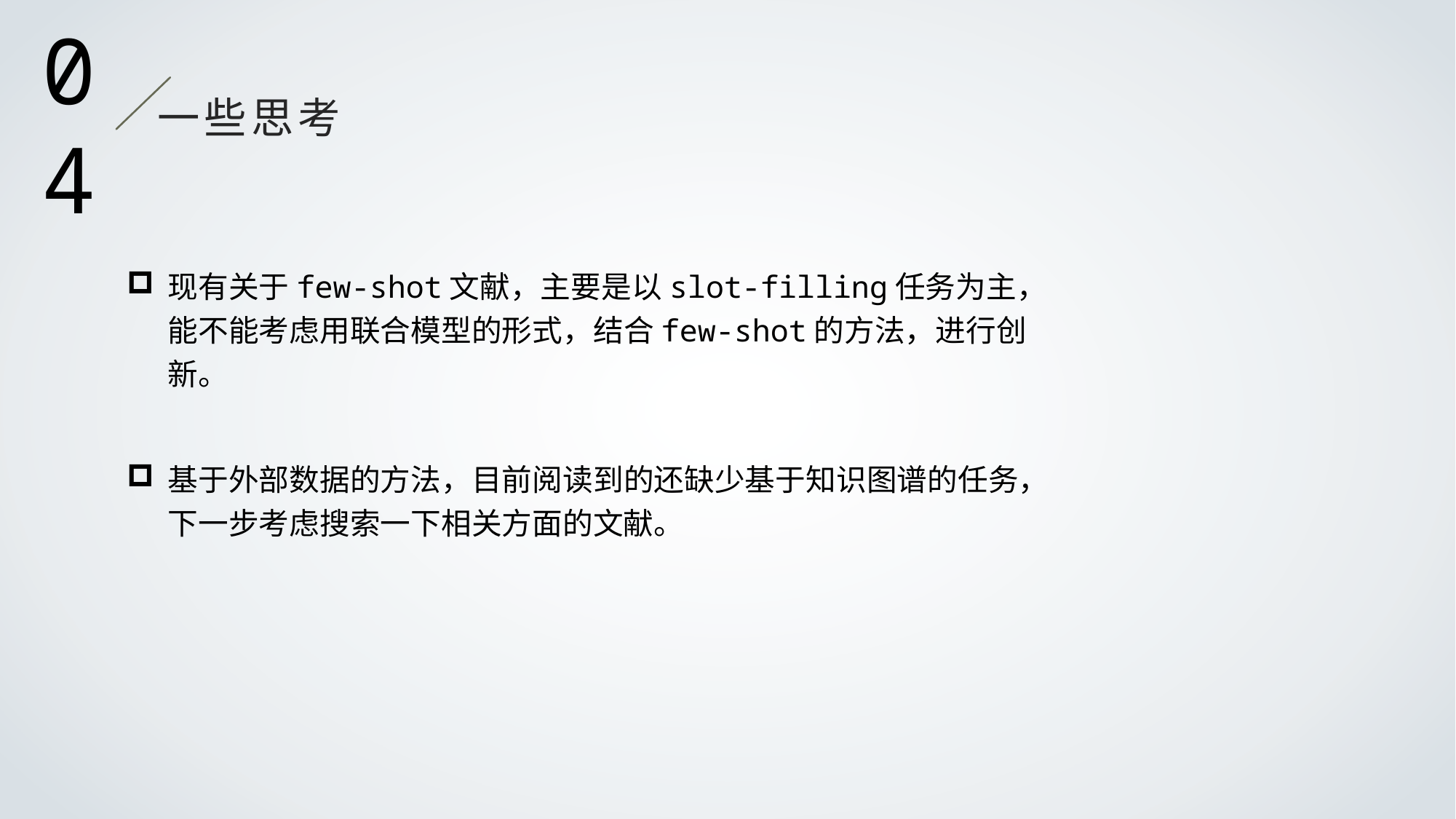

04
一些思考
现有关于few-shot文献，主要是以slot-filling任务为主，能不能考虑用联合模型的形式，结合few-shot的方法，进行创新。

基于外部数据的方法，目前阅读到的还缺少基于知识图谱的任务，下一步考虑搜索一下相关方面的文献。